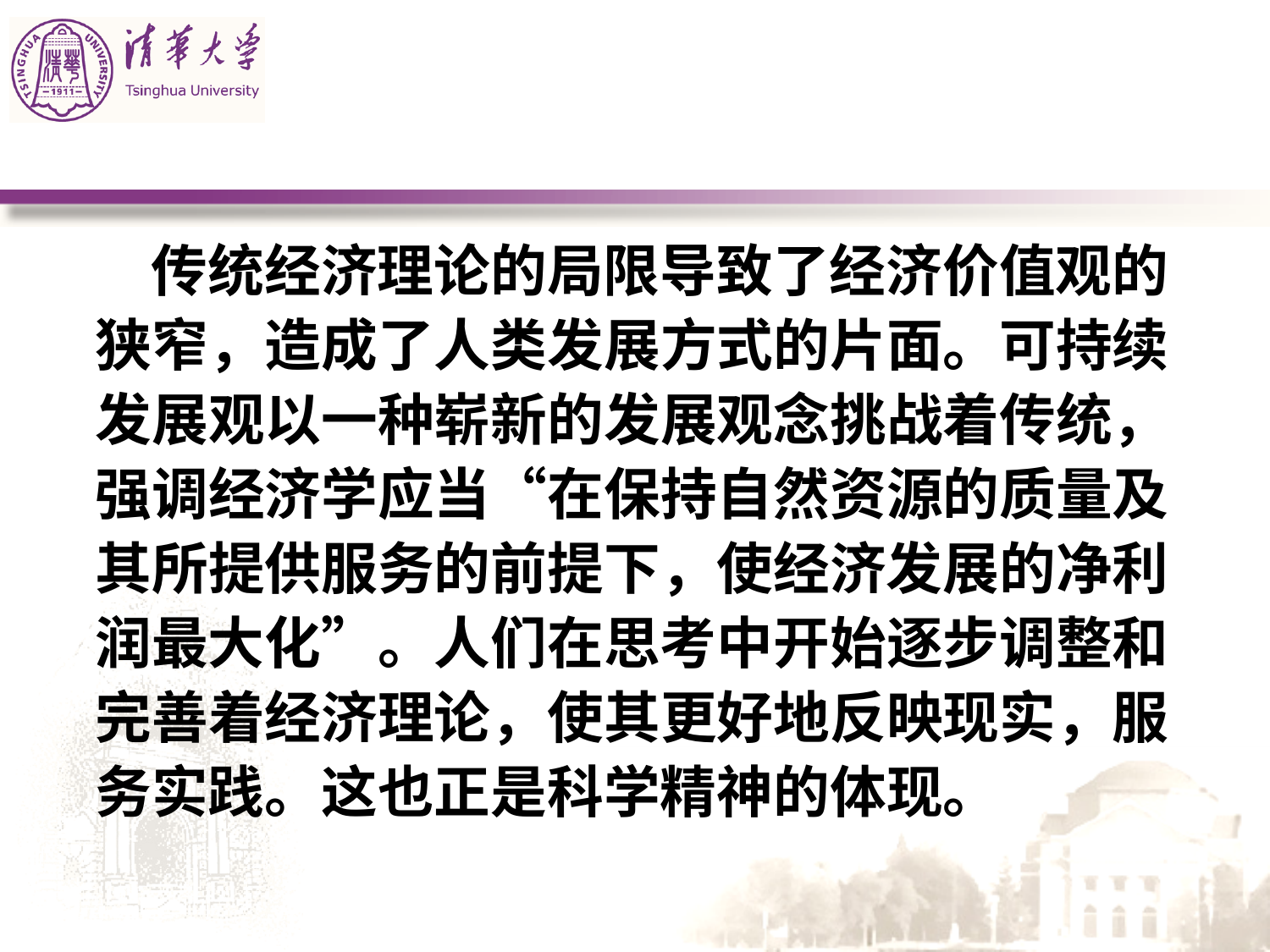

#
       传统经济理论的局限导致了经济价值观的狭窄，造成了人类发展方式的片面。可持续发展观以一种崭新的发展观念挑战着传统，强调经济学应当“在保持自然资源的质量及其所提供服务的前提下，使经济发展的净利润最大化”。人们在思考中开始逐步调整和完善着经济理论，使其更好地反映现实，服务实践。这也正是科学精神的体现。